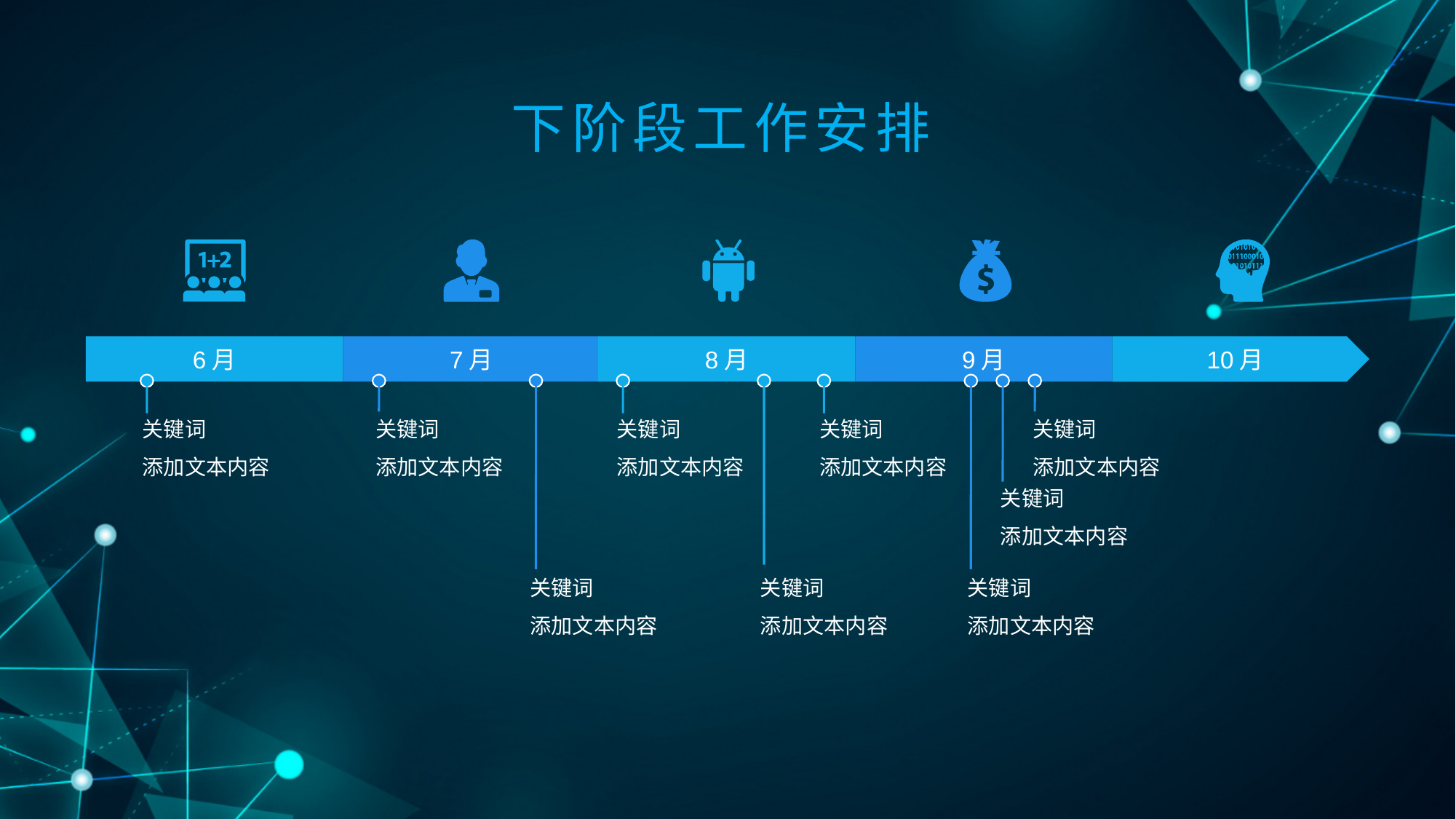

下阶段工作安排

6月
7月
8月
9月
10月

关键词
添加文本内容
关键词
添加文本内容
关键词
添加文本内容
关键词
添加文本内容
关键词
添加文本内容
关键词
添加文本内容
关键词
添加文本内容
关键词
添加文本内容
关键词
添加文本内容